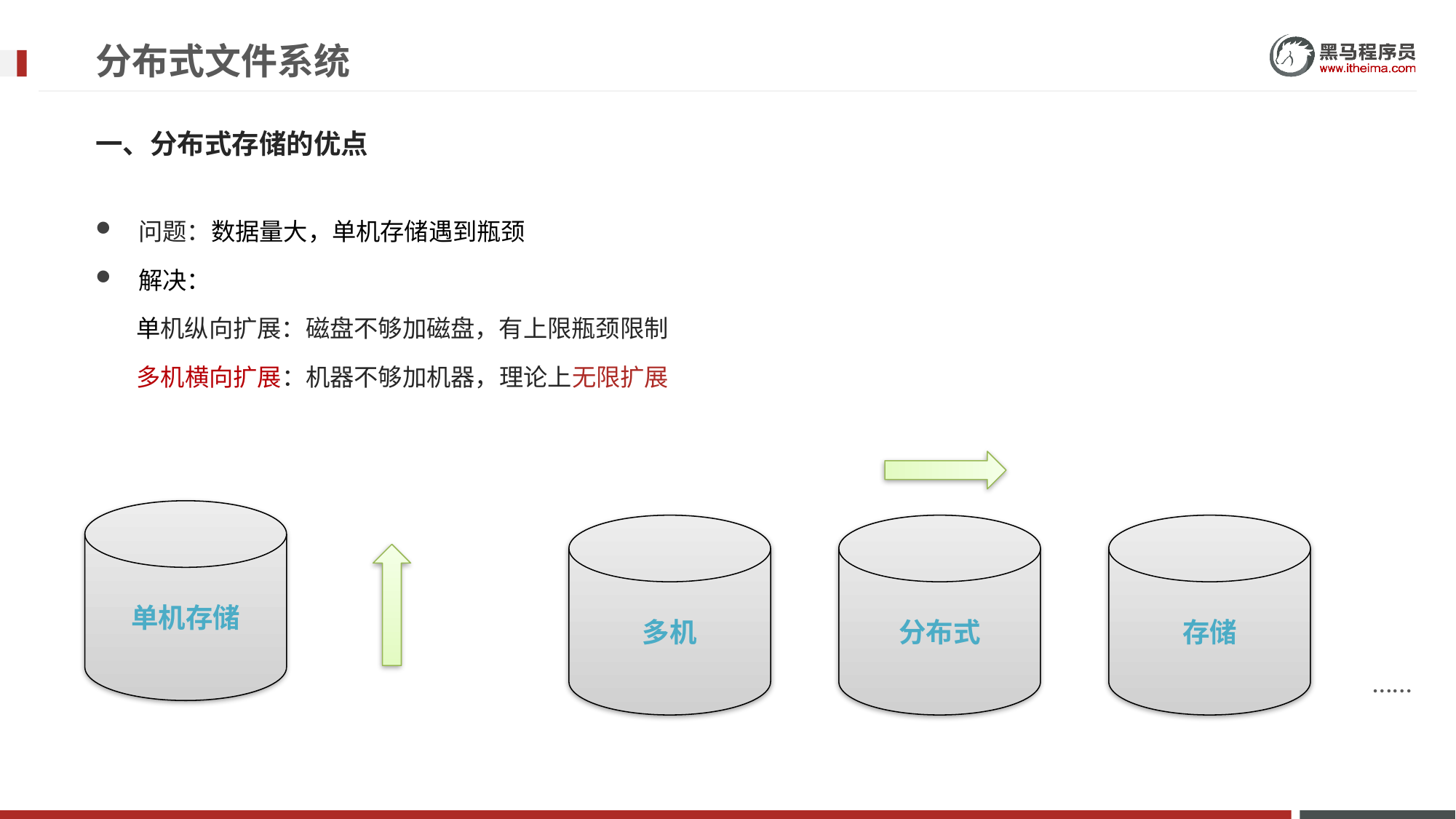

# 分布式文件系统
一、分布式存储的优点
问题：数据量大，单机存储遇到瓶颈
解决：
单机纵向扩展：磁盘不够加磁盘，有上限瓶颈限制
多机横向扩展：机器不够加机器，理论上无限扩展

单机存储
多机
分布式
存储

…...